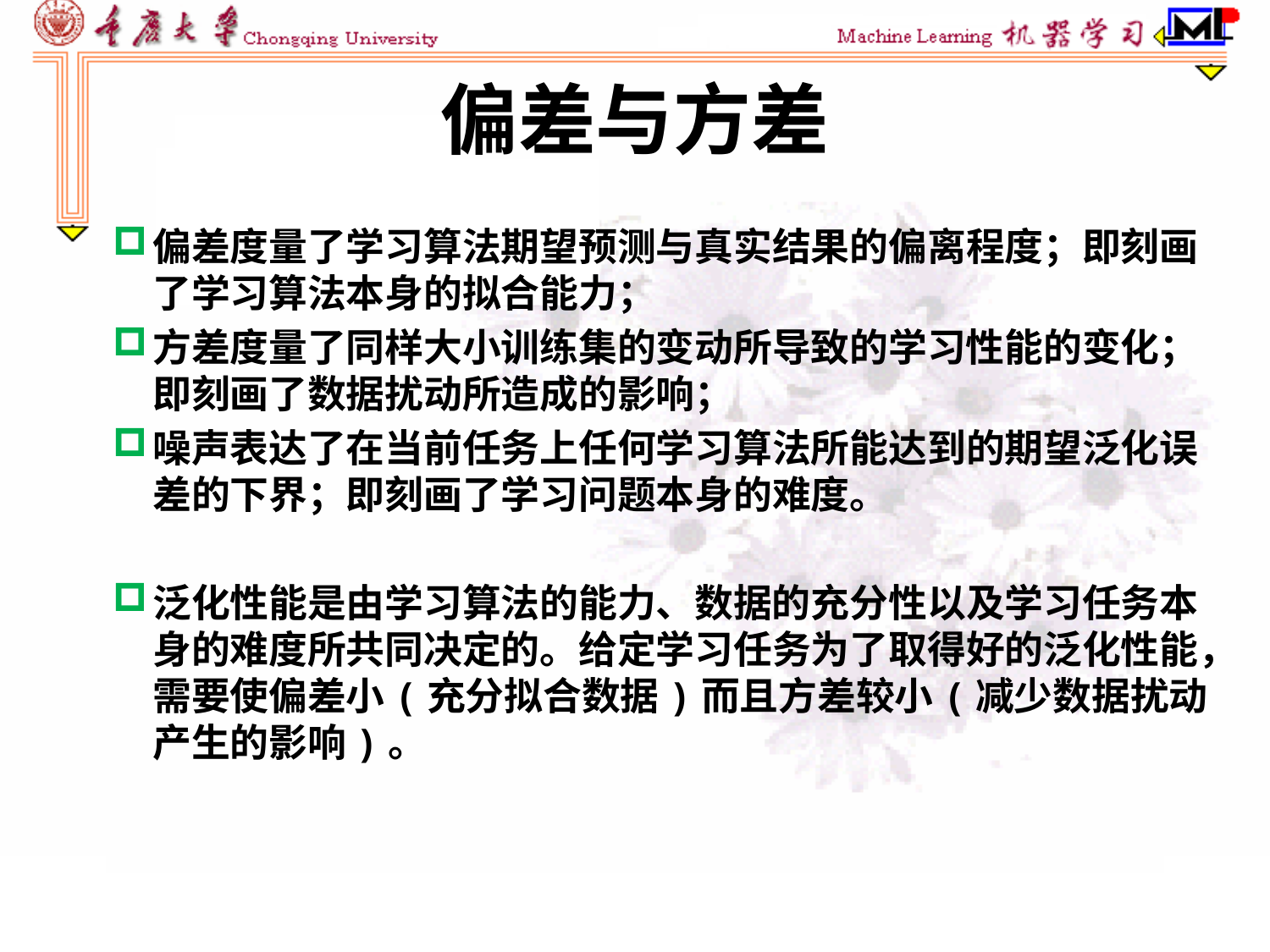

# 偏差与方差
偏差度量了学习算法期望预测与真实结果的偏离程度；即刻画了学习算法本身的拟合能力；
方差度量了同样大小训练集的变动所导致的学习性能的变化；即刻画了数据扰动所造成的影响；
噪声表达了在当前任务上任何学习算法所能达到的期望泛化误差的下界；即刻画了学习问题本身的难度。

泛化性能是由学习算法的能力、数据的充分性以及学习任务本身的难度所共同决定的。给定学习任务为了取得好的泛化性能，需要使偏差小(充分拟合数据)而且方差较小(减少数据扰动产生的影响)。